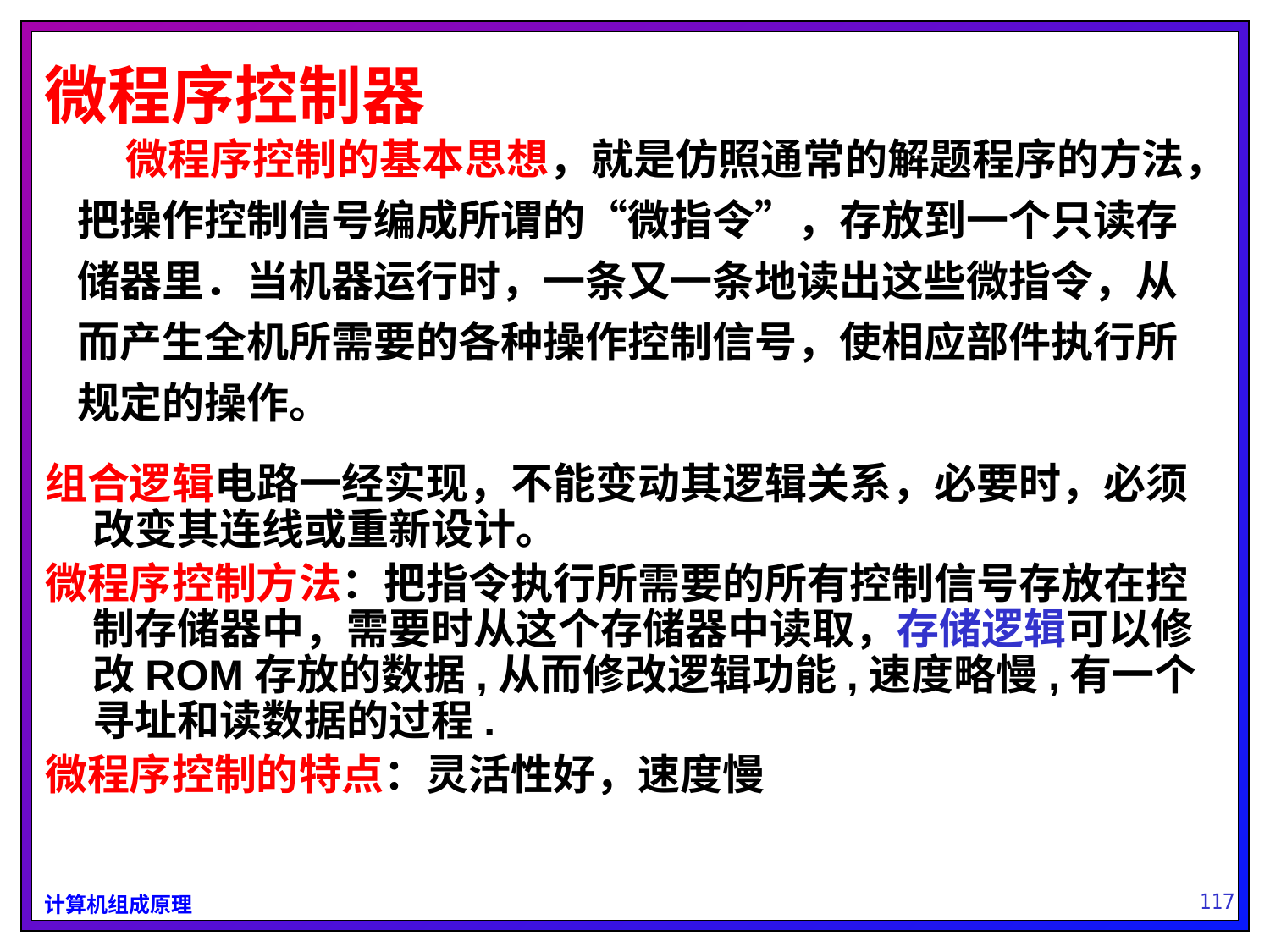

微程序控制器
    微程序控制的基本思想，就是仿照通常的解题程序的方法，把操作控制信号编成所谓的“微指令”，存放到一个只读存储器里．当机器运行时，一条又一条地读出这些微指令，从而产生全机所需要的各种操作控制信号，使相应部件执行所规定的操作。
组合逻辑电路一经实现，不能变动其逻辑关系，必要时，必须改变其连线或重新设计。
微程序控制方法：把指令执行所需要的所有控制信号存放在控制存储器中，需要时从这个存储器中读取，存储逻辑可以修改ROM存放的数据,从而修改逻辑功能,速度略慢,有一个寻址和读数据的过程.
微程序控制的特点：灵活性好，速度慢